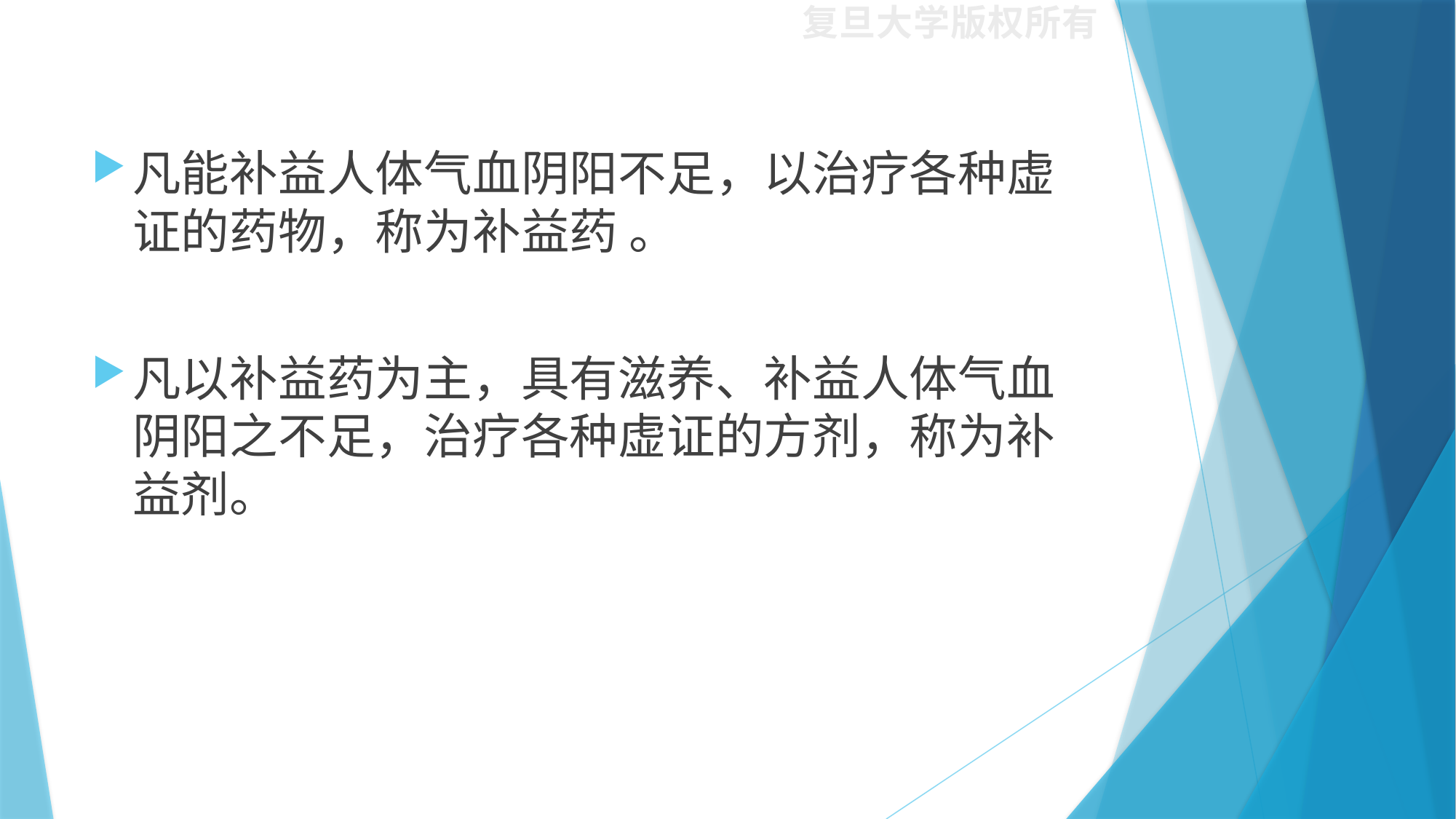

#
凡能补益人体气血阴阳不足，以治疗各种虚证的药物，称为补益药 。

凡以补益药为主，具有滋养、补益人体气血阴阳之不足，治疗各种虚证的方剂，称为补益剂。